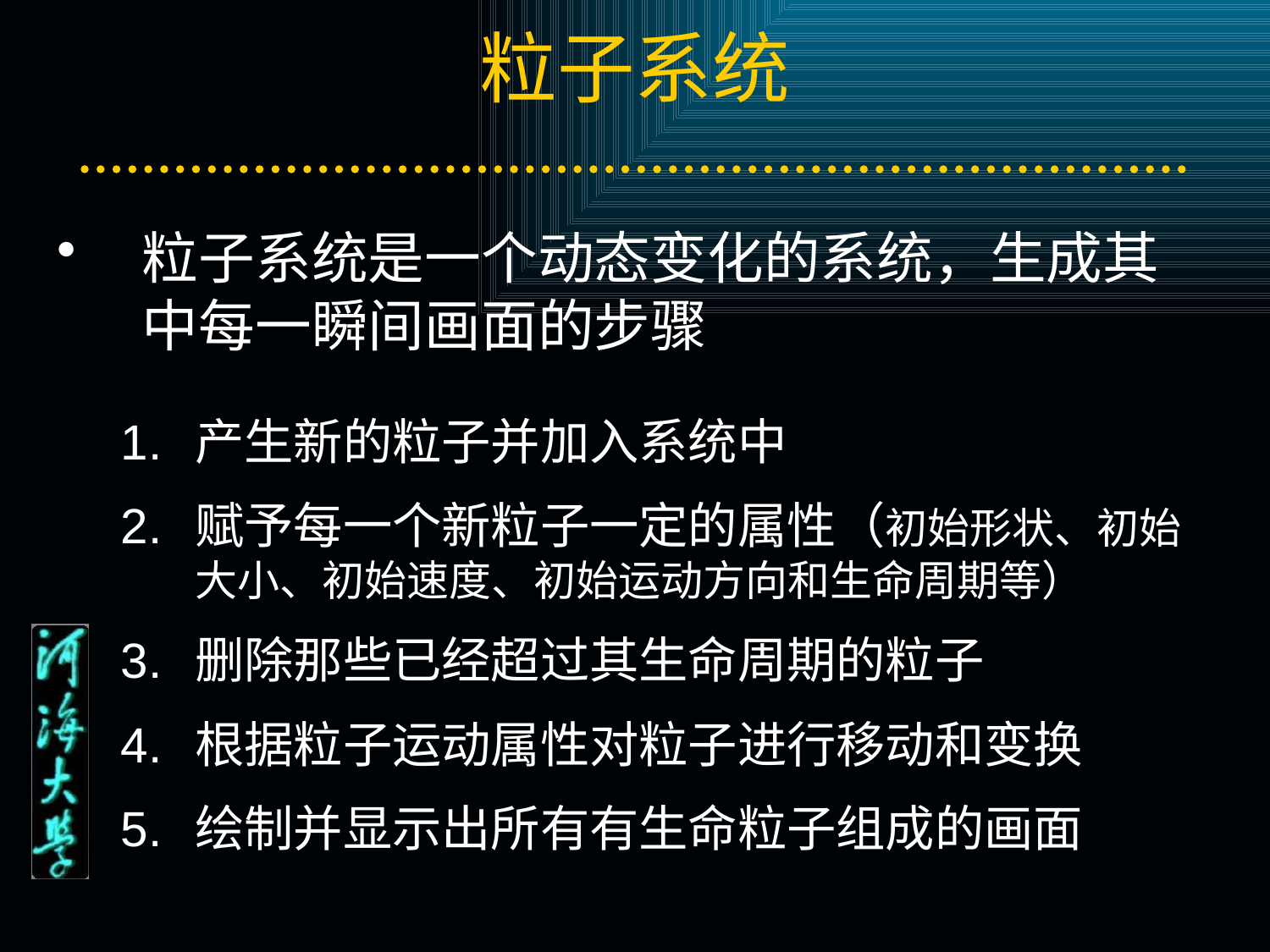

# 粒子系统
粒子系统是一个动态变化的系统，生成其中每一瞬间画面的步骤
产生新的粒子并加入系统中
赋予每一个新粒子一定的属性（初始形状、初始大小、初始速度、初始运动方向和生命周期等）
删除那些已经超过其生命周期的粒子
根据粒子运动属性对粒子进行移动和变换
绘制并显示出所有有生命粒子组成的画面
89